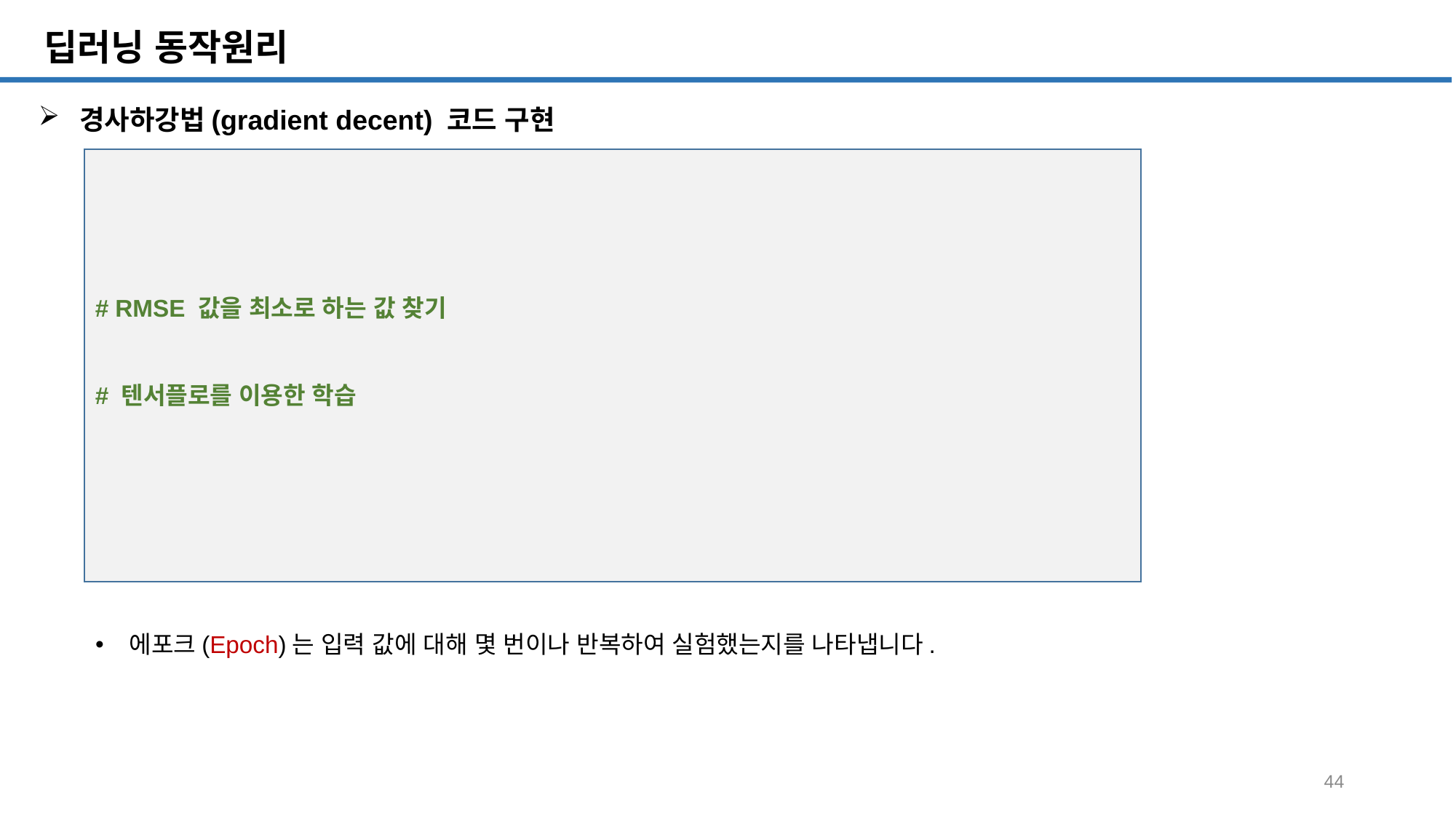

SQL 튜닝 개요
# 딥러닝 동작원리

경사하강법(gradient decent) 코드 구현

# RMSE 값을 최소로 하는 값 찾기

# 텐서플로를 이용한 학습

에포크(Epoch)는 입력 값에 대해 몇 번이나 반복하여 실험했는지를 나타냅니다.
44